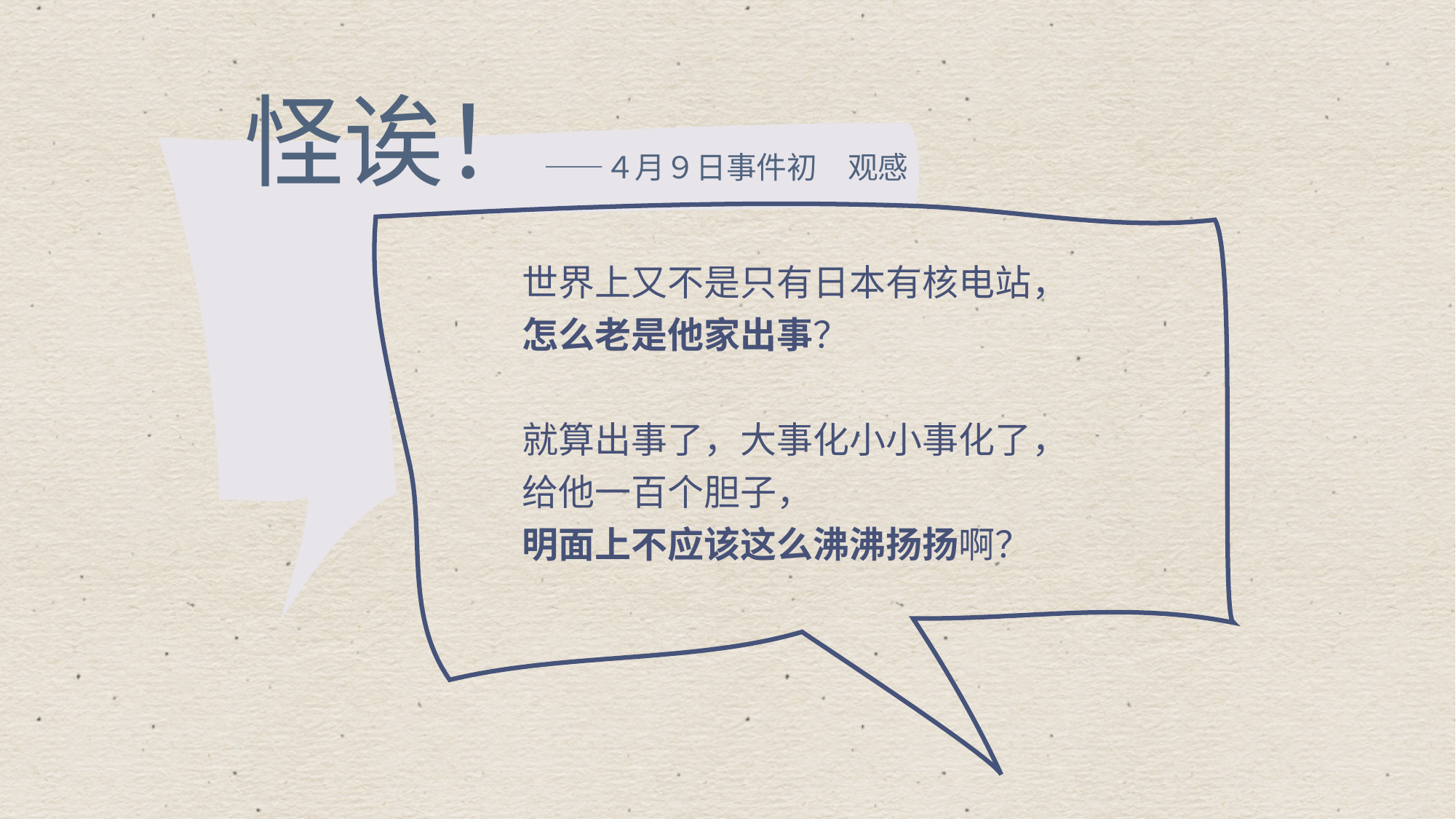

怪诶！——４月９日事件初　观感

　世界上又不是只有日本有核电站，
　怎么老是他家出事？

　就算出事了，大事化小小事化了，
　给他一百个胆子，
　明面上不应该这么沸沸扬扬啊？